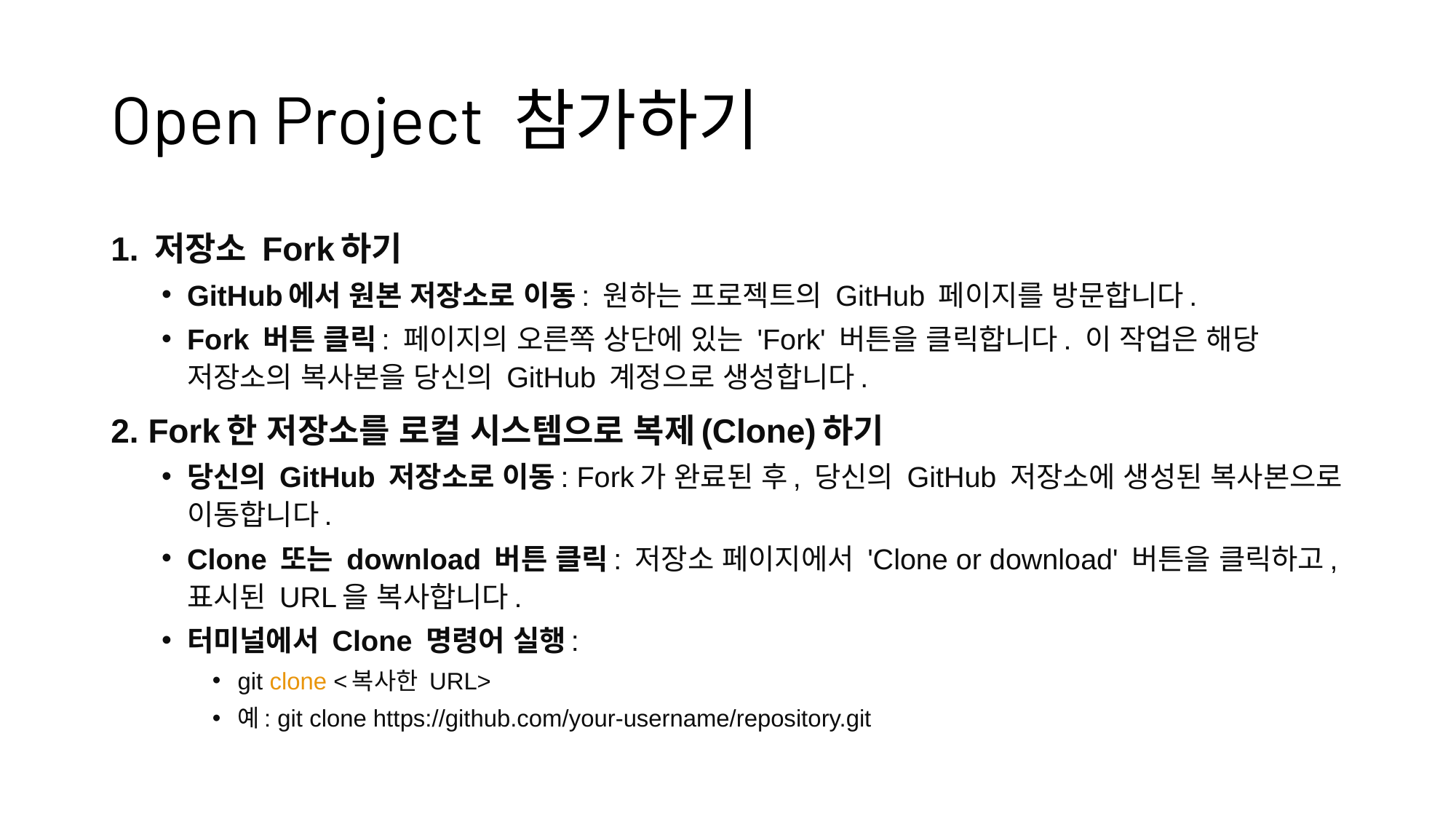

# Open Project 참가하기
1. 저장소 Fork하기
GitHub에서 원본 저장소로 이동: 원하는 프로젝트의 GitHub 페이지를 방문합니다.
Fork 버튼 클릭: 페이지의 오른쪽 상단에 있는 'Fork' 버튼을 클릭합니다. 이 작업은 해당 저장소의 복사본을 당신의 GitHub 계정으로 생성합니다.
2. Fork한 저장소를 로컬 시스템으로 복제(Clone)하기
당신의 GitHub 저장소로 이동: Fork가 완료된 후, 당신의 GitHub 저장소에 생성된 복사본으로 이동합니다.
Clone 또는 download 버튼 클릭: 저장소 페이지에서 'Clone or download' 버튼을 클릭하고, 표시된 URL을 복사합니다.
터미널에서 Clone 명령어 실행:
git clone <복사한 URL>
예: git clone https://github.com/your-username/repository.git